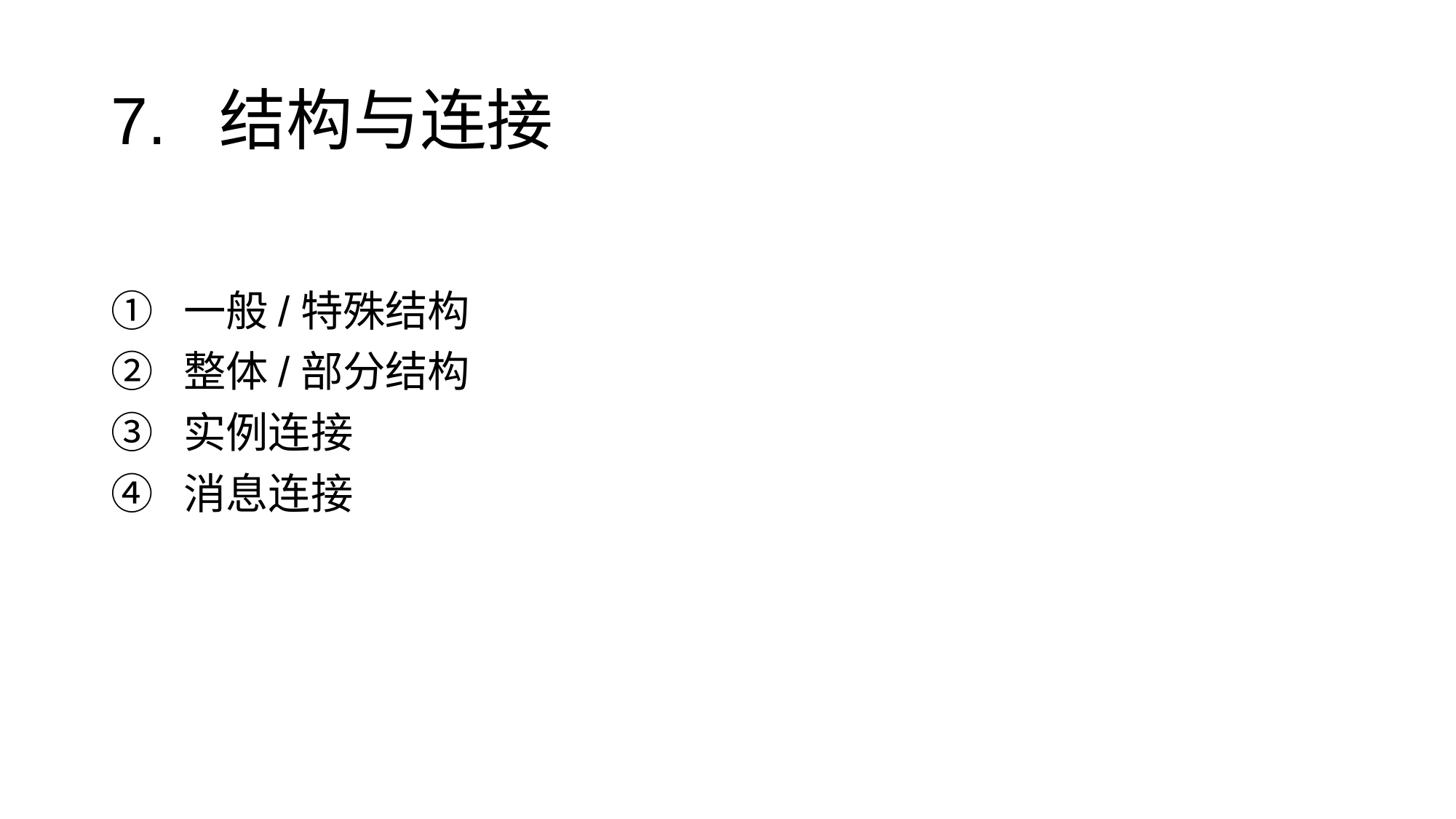

# 7.  结构与连接

一般/特殊结构
整体/部分结构
实例连接
消息连接